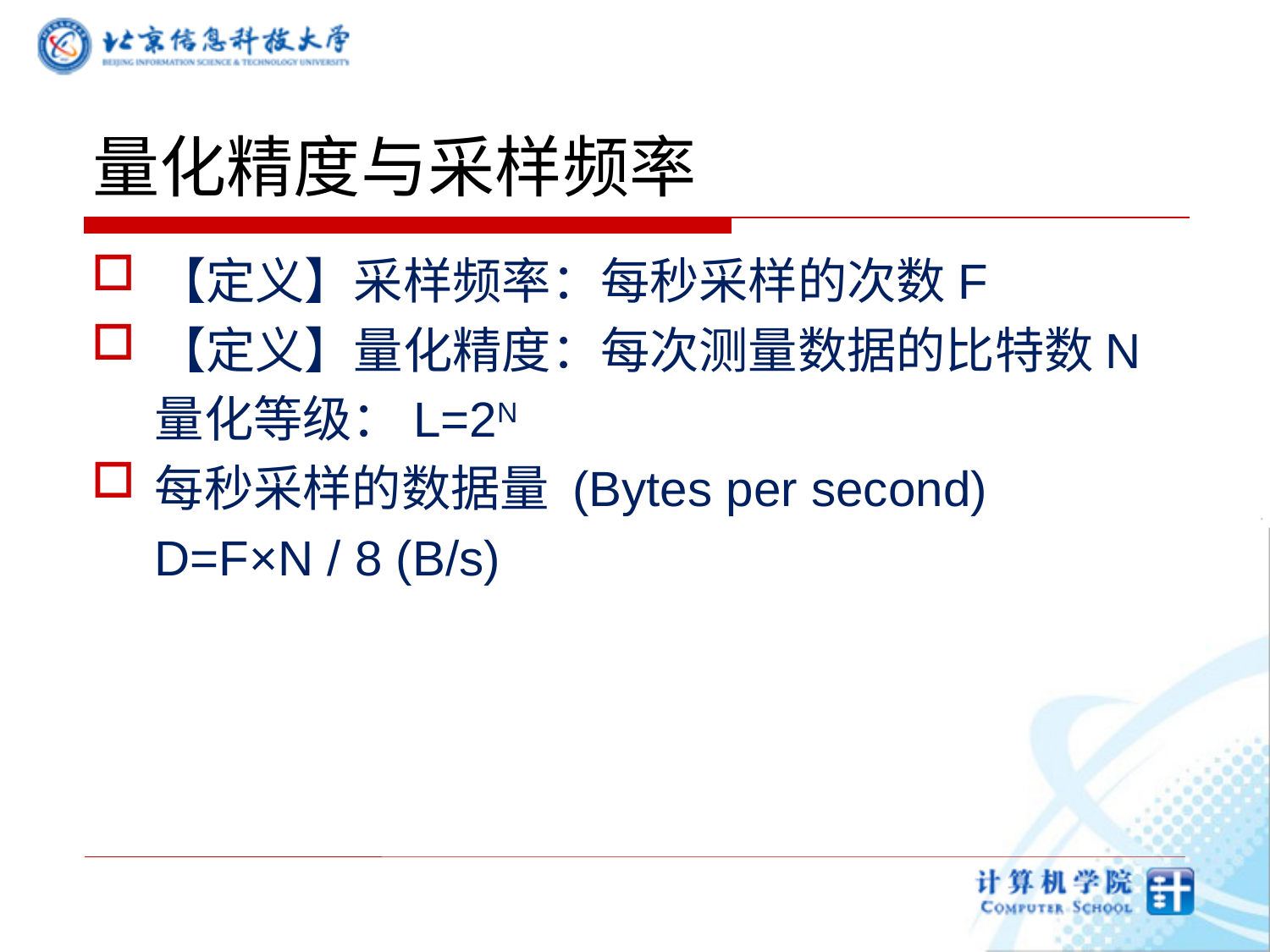

# 量化精度与采样频率
【定义】采样频率：每秒采样的次数F
【定义】量化精度：每次测量数据的比特数N
量化等级：L=2N
每秒采样的数据量 (Bytes per second)
D=F×N / 8 (B/s)